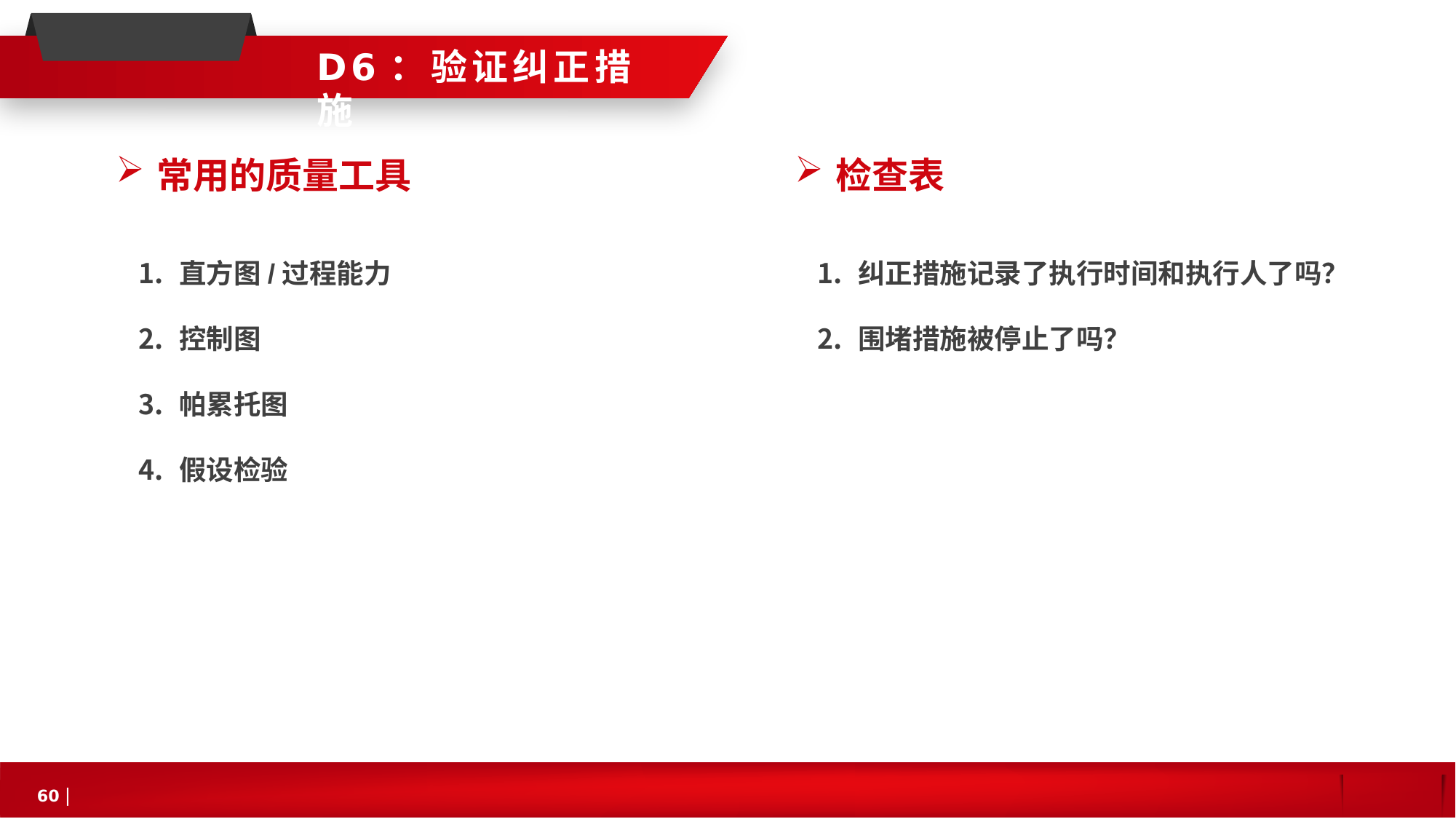

D6：验证纠正措施
常用的质量工具
检查表
直方图/过程能力
控制图
帕累托图
假设检验
纠正措施记录了执行时间和执行人了吗？
围堵措施被停止了吗？